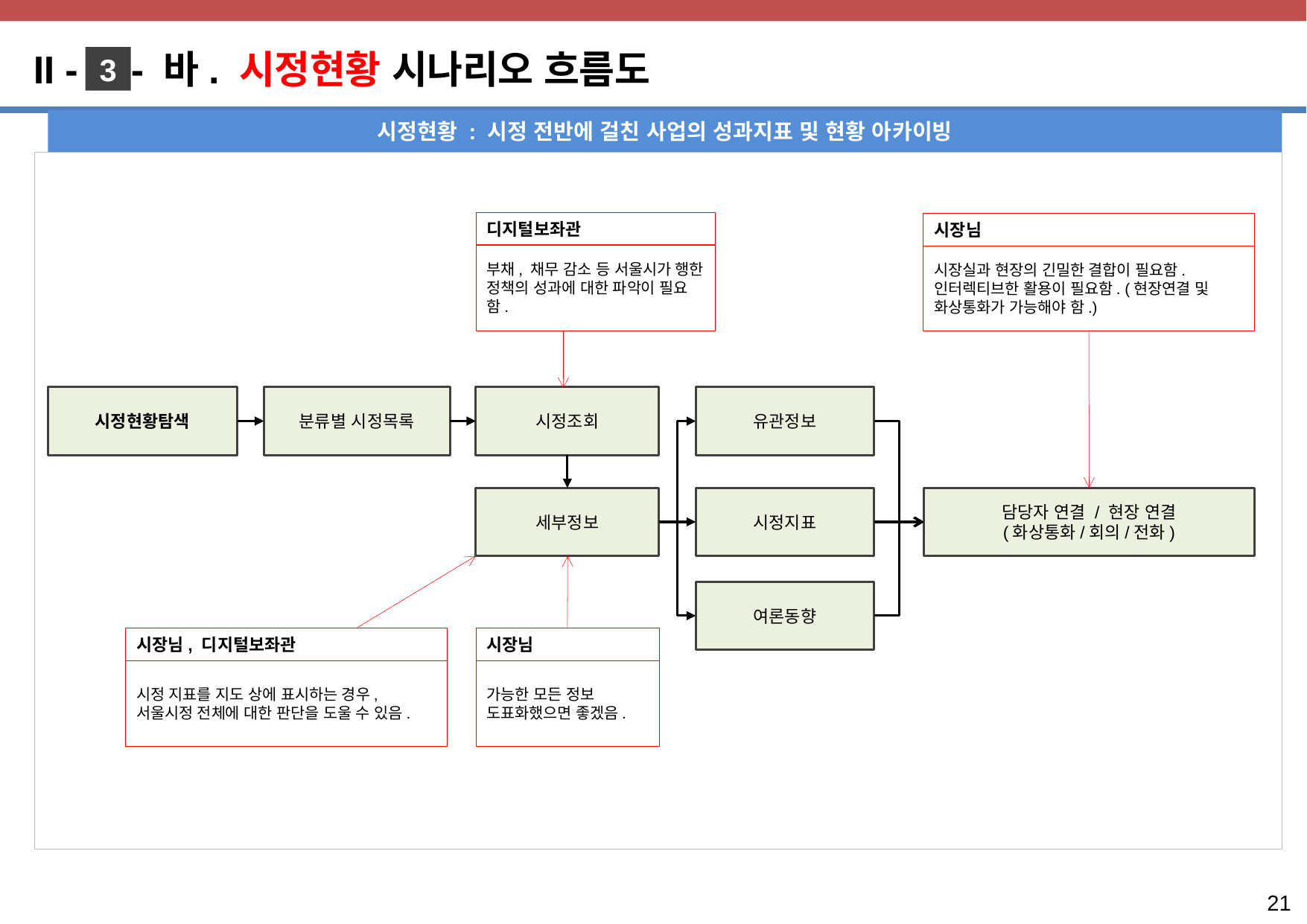

II -     - 바. 시정현황 시나리오 흐름도
3
시정현황 : 시정 전반에 걸친 사업의 성과지표 및 현황 아카이빙

디지털보좌관
시장님
부채, 채무 감소 등 서울시가 행한 정책의 성과에 대한 파악이 필요함.
시장실과 현장의 긴밀한 결합이 필요함.
인터렉티브한 활용이 필요함. (현장연결 및 화상통화가 가능해야 함.)
분류별 시정목록
시정조회
유관정보
시정현황탐색
세부정보
시정지표
담당자 연결 / 현장 연결
(화상통화/회의/전화)
여론동향
시장님, 디지털보좌관
시장님
시정 지표를 지도 상에 표시하는 경우, 서울시정 전체에 대한 판단을 도울 수 있음.
가능한 모든 정보 도표화했으면 좋겠음.